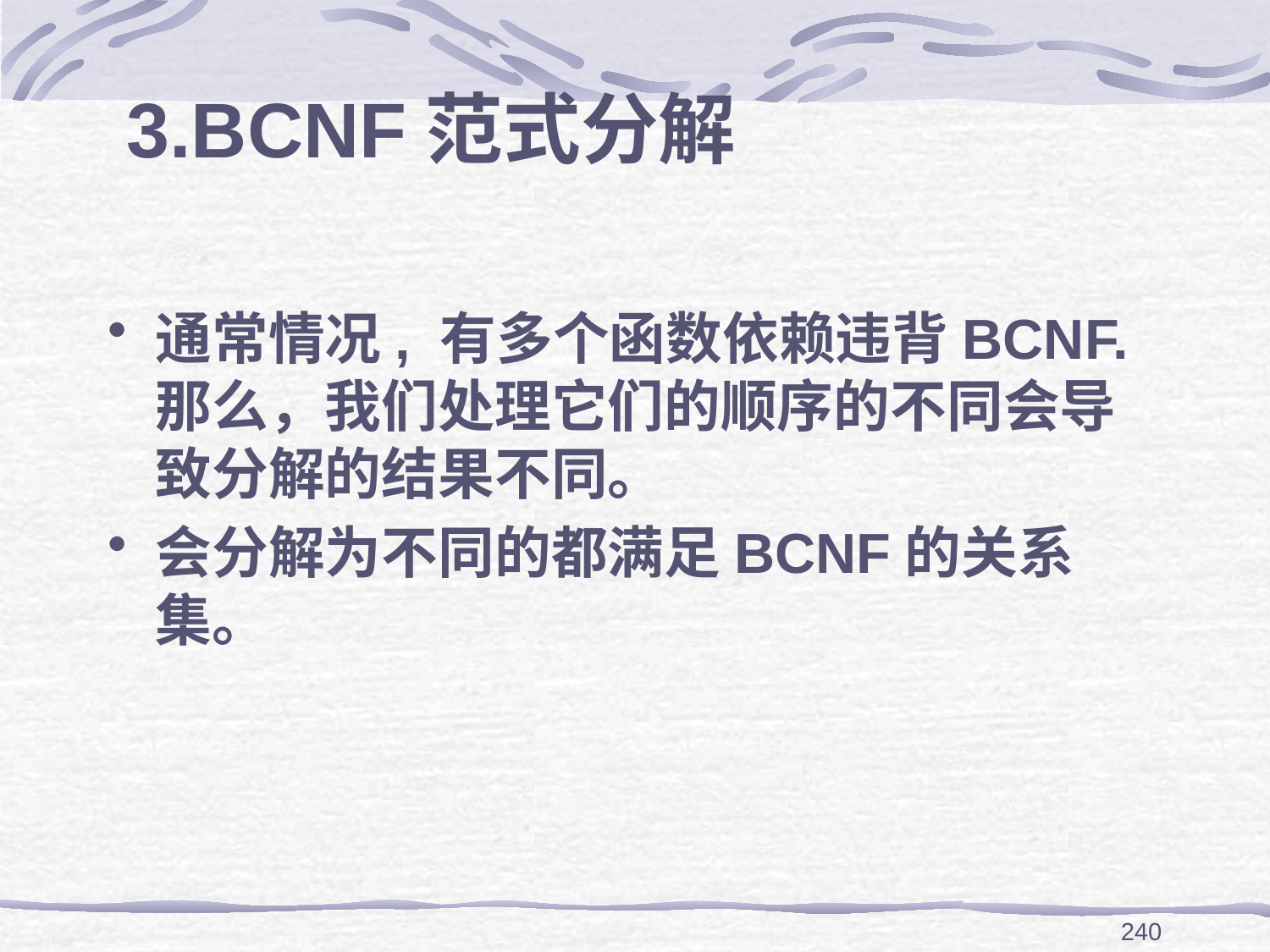

3.BCNF范式分解
通常情况, 有多个函数依赖违背BCNF. 那么，我们处理它们的顺序的不同会导致分解的结果不同。
会分解为不同的都满足BCNF的关系集。
240